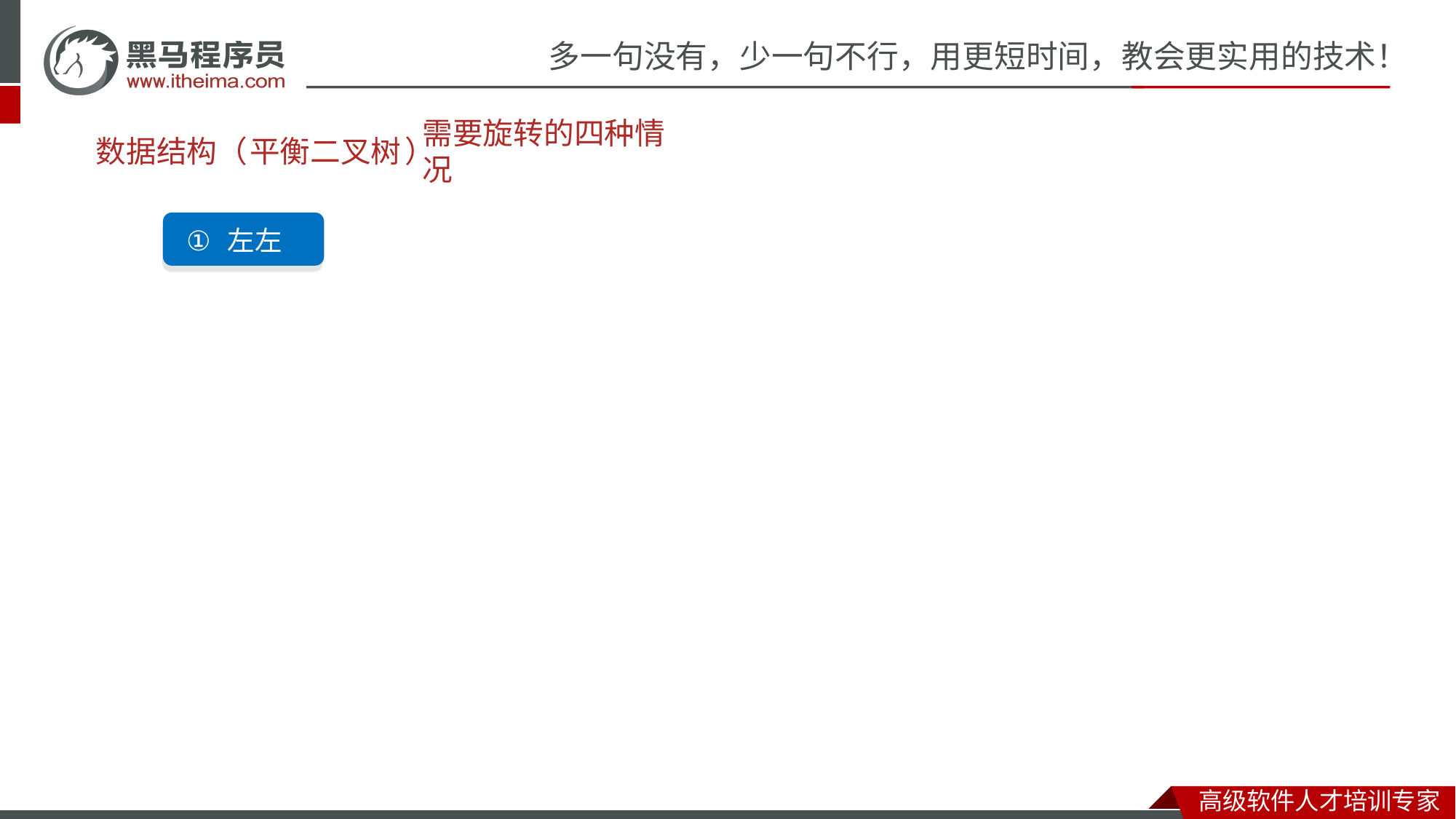

右旋
# 数据结构（
平衡
二叉
树
）
需要旋转的四种情况

左左
左右
右右
右左